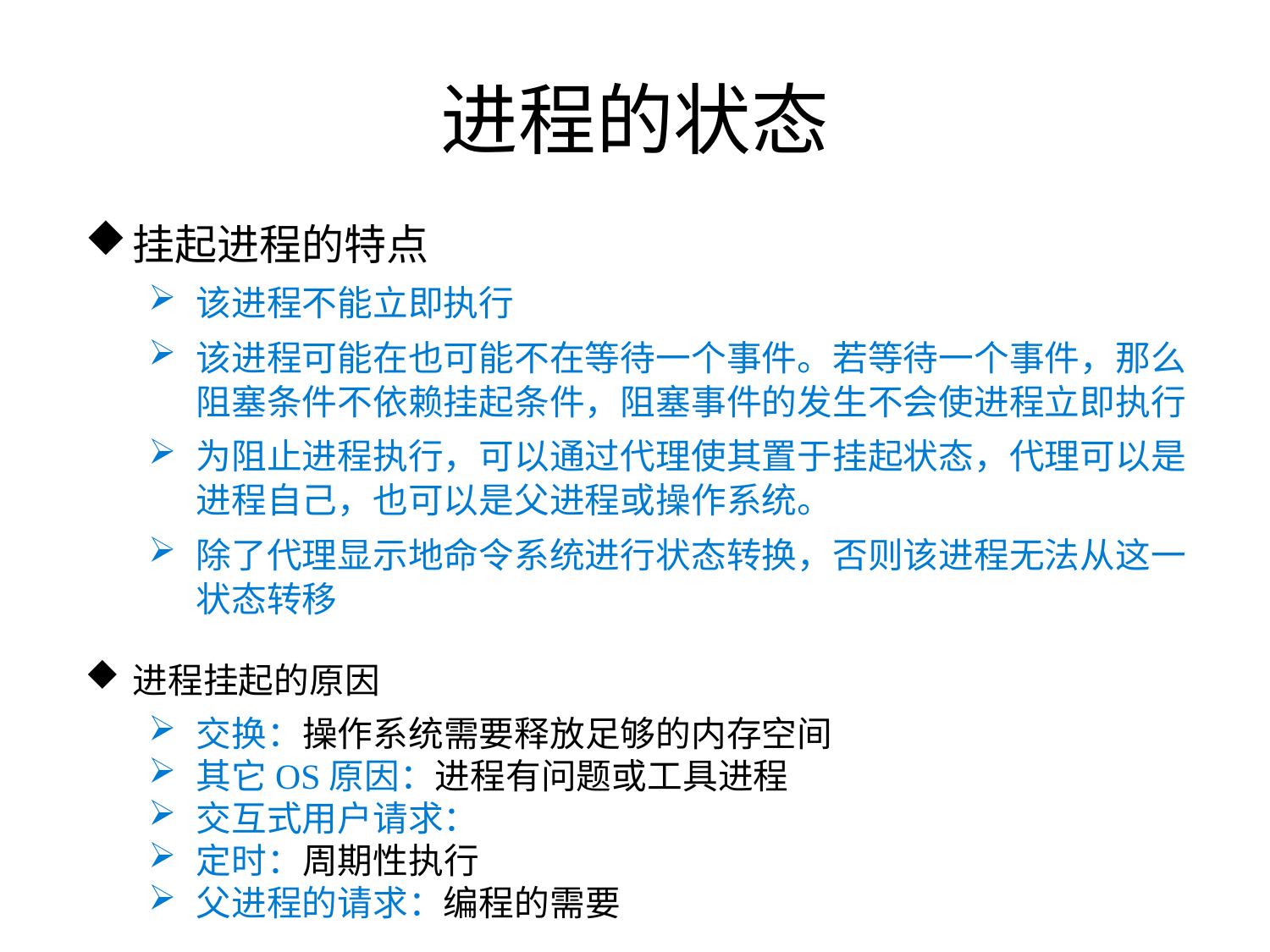

进程的状态
挂起进程的特点
该进程不能立即执行
该进程可能在也可能不在等待一个事件。若等待一个事件，那么阻塞条件不依赖挂起条件，阻塞事件的发生不会使进程立即执行
为阻止进程执行，可以通过代理使其置于挂起状态，代理可以是进程自己，也可以是父进程或操作系统。
除了代理显示地命令系统进行状态转换，否则该进程无法从这一状态转移
进程挂起的原因
交换：操作系统需要释放足够的内存空间
其它OS原因：进程有问题或工具进程
交互式用户请求：
定时：周期性执行
父进程的请求：编程的需要